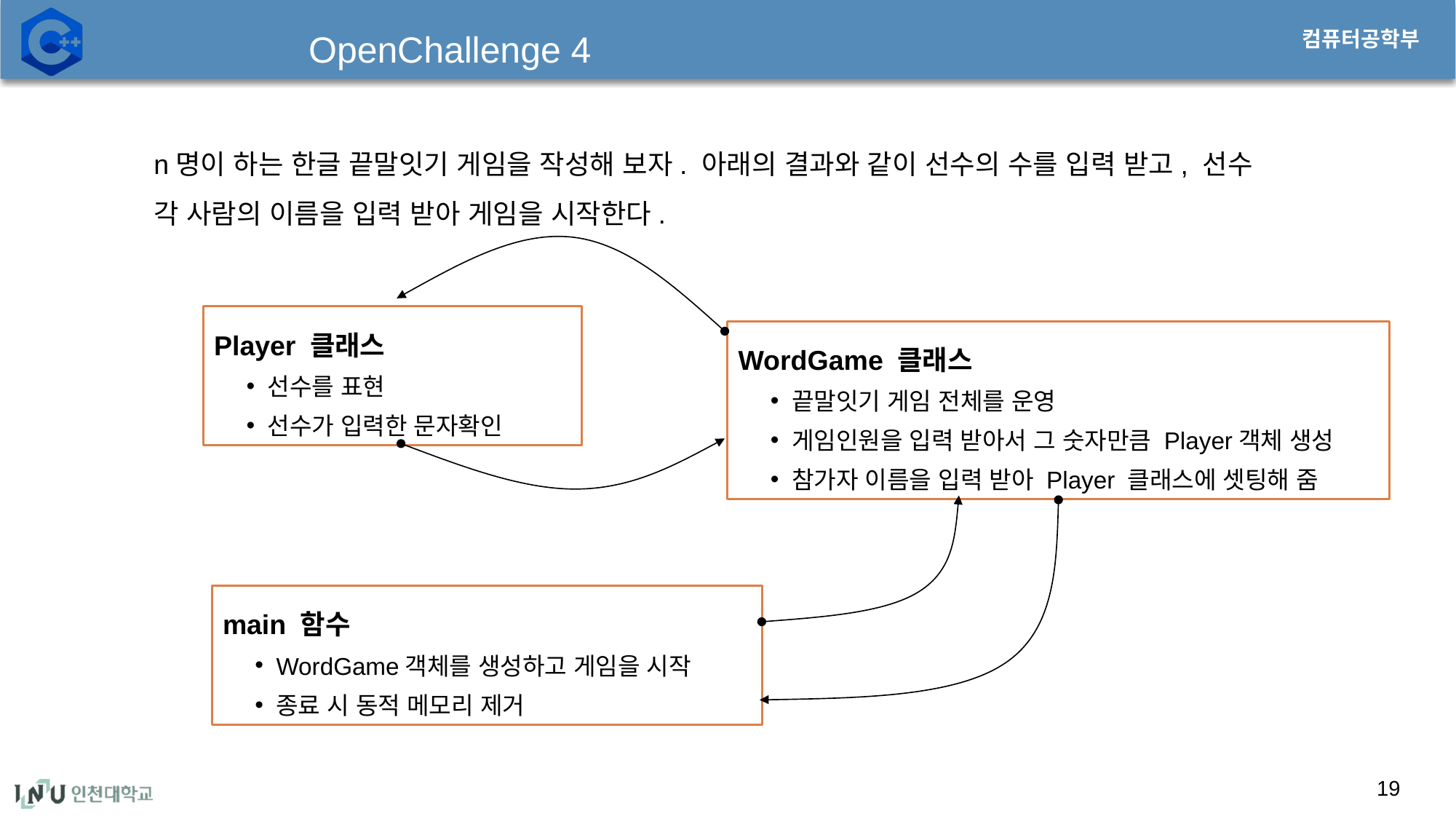

# OpenChallenge 4
n명이 하는 한글 끝말잇기 게임을 작성해 보자. 아래의 결과와 같이 선수의 수를 입력 받고, 선수 각 사람의 이름을 입력 받아 게임을 시작한다.

Player 클래스
선수를 표현
선수가 입력한 문자확인
WordGame 클래스
끝말잇기 게임 전체를 운영
게임인원을 입력 받아서 그 숫자만큼 Player객체 생성
참가자 이름을 입력 받아 Player 클래스에 셋팅해 줌

main 함수
WordGame객체를 생성하고 게임을 시작
종료 시 동적 메모리 제거